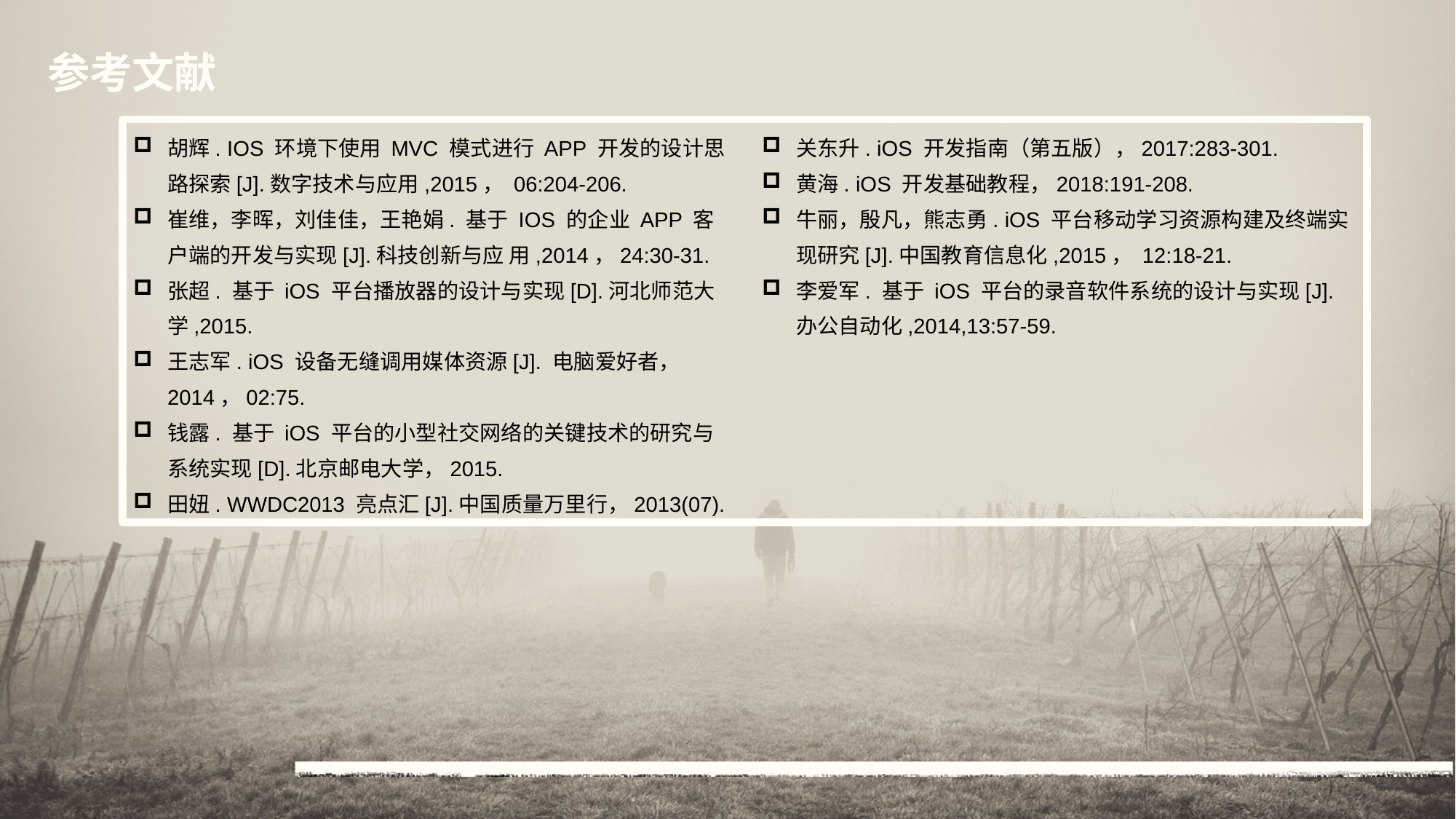

参考文献
胡辉. IOS 环境下使用 MVC 模式进行 APP 开发的设计思路探索[J].数字技术与应用,2015， 06:204-206.
崔维，李晖，刘佳佳，王艳娟. 基于 IOS 的企业 APP 客户端的开发与实现[J].科技创新与应 用,2014，24:30-31.
张超. 基于 iOS 平台播放器的设计与实现[D].河北师范大学,2015.
王志军. iOS 设备无缝调用媒体资源[J]. 电脑爱好者， 2014，02:75.
钱露. 基于 iOS 平台的小型社交网络的关键技术的研究与系统实现[D].北京邮电大学，2015.
田妞. WWDC2013 亮点汇[J].中国质量万里行，2013(07).
关东升. iOS 开发指南（第五版），2017:283-301.
黄海. iOS 开发基础教程，2018:191-208.
牛丽，殷凡，熊志勇. iOS 平台移动学习资源构建及终端实现研究[J].中国教育信息化,2015， 12:18-21.
李爱军. 基于 iOS 平台的录音软件系统的设计与实现[J].办公自动化,2014,13:57-59.